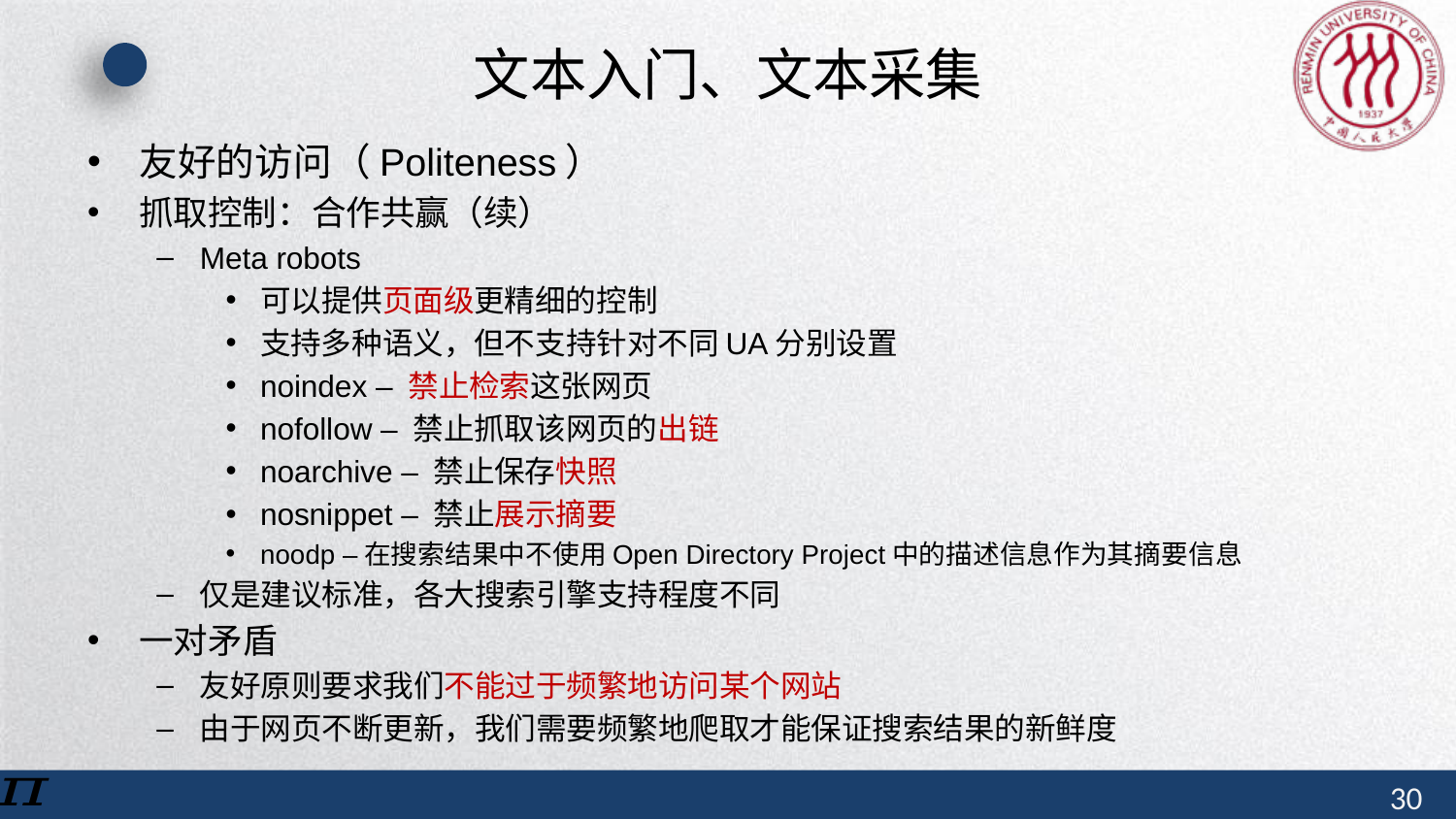

# 文本入门、文本采集
友好的访问（Politeness）
抓取控制：合作共赢（续）
Meta robots
可以提供页面级更精细的控制
支持多种语义，但不支持针对不同UA分别设置
noindex – 禁止检索这张网页
nofollow – 禁止抓取该网页的出链
noarchive – 禁止保存快照
nosnippet – 禁止展示摘要
noodp –在搜索结果中不使用Open Directory Project中的描述信息作为其摘要信息
仅是建议标准，各大搜索引擎支持程度不同
一对矛盾
友好原则要求我们不能过于频繁地访问某个网站
由于网页不断更新，我们需要频繁地爬取才能保证搜索结果的新鲜度